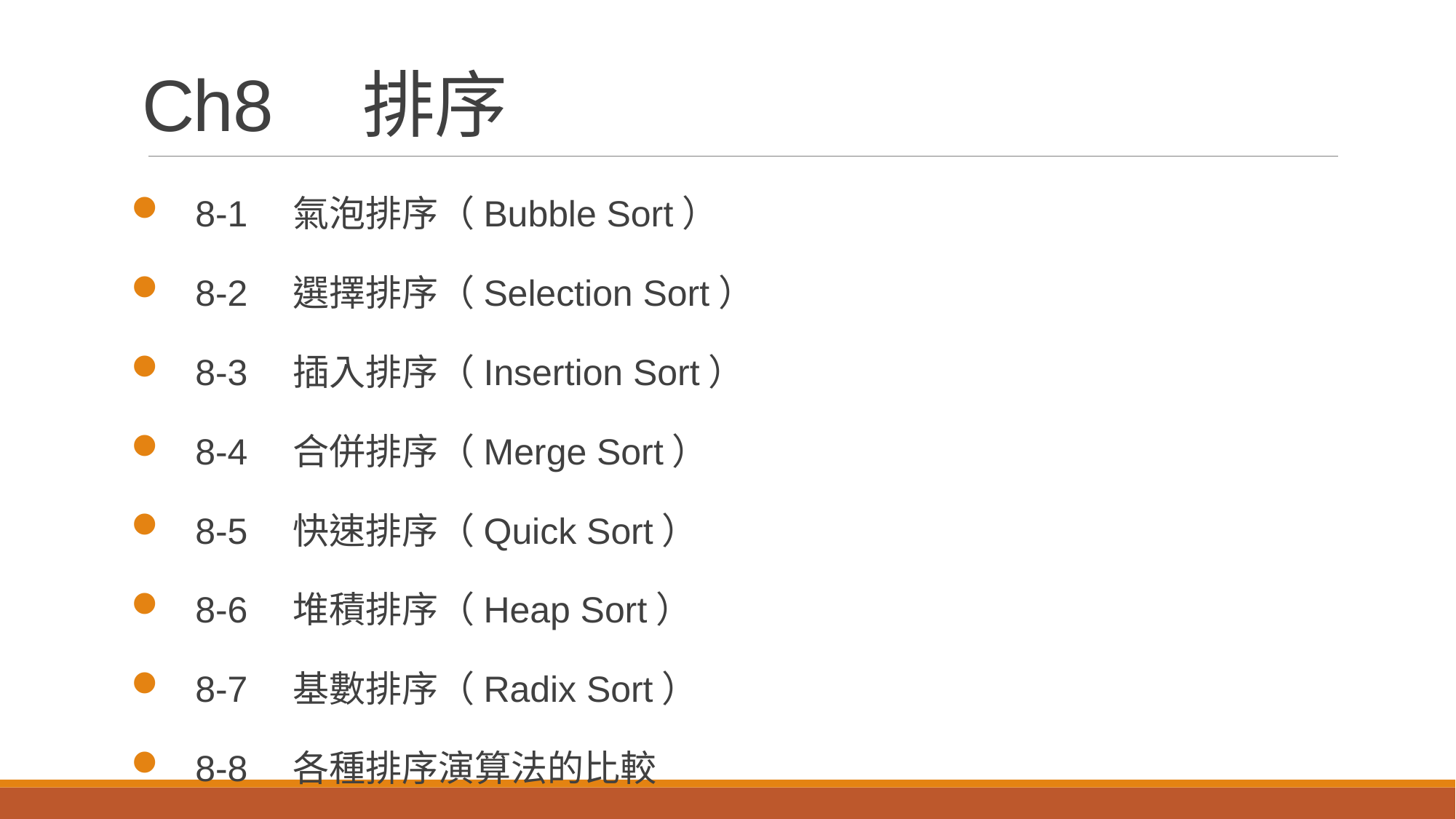

# Ch8　排序
8-1　氣泡排序（Bubble Sort）
8-2　選擇排序（Selection Sort）
8-3　插入排序（Insertion Sort）
8-4　合併排序（Merge Sort）
8-5　快速排序（Quick Sort）
8-6　堆積排序（Heap Sort）
8-7　基數排序（Radix Sort）
8-8　各種排序演算法的比較